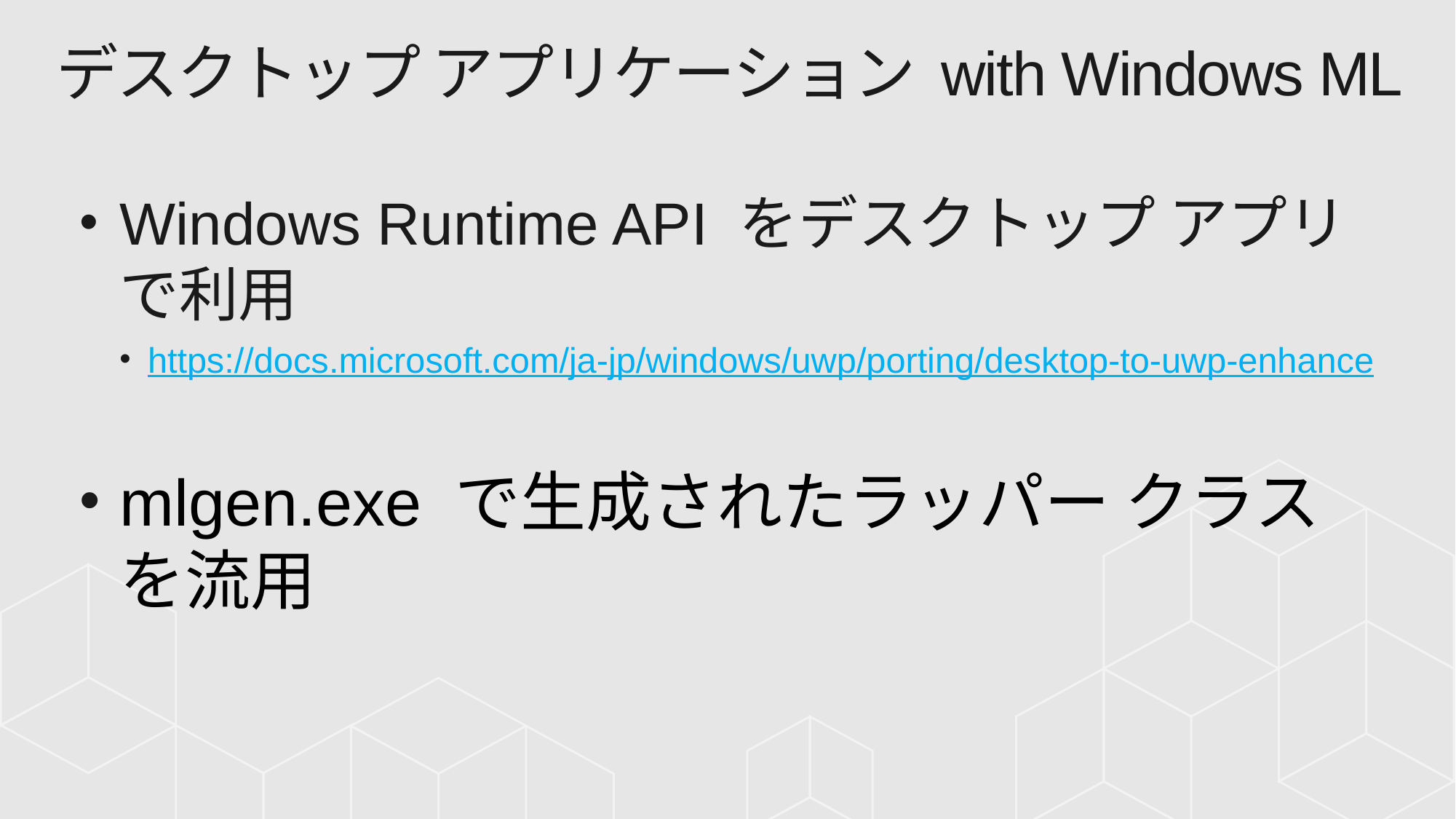

# デスクトップ アプリケーション with Windows ML
Windows Runtime API をデスクトップ アプリで利用
https://docs.microsoft.com/ja-jp/windows/uwp/porting/desktop-to-uwp-enhance

mlgen.exe で生成されたラッパー クラスを流用